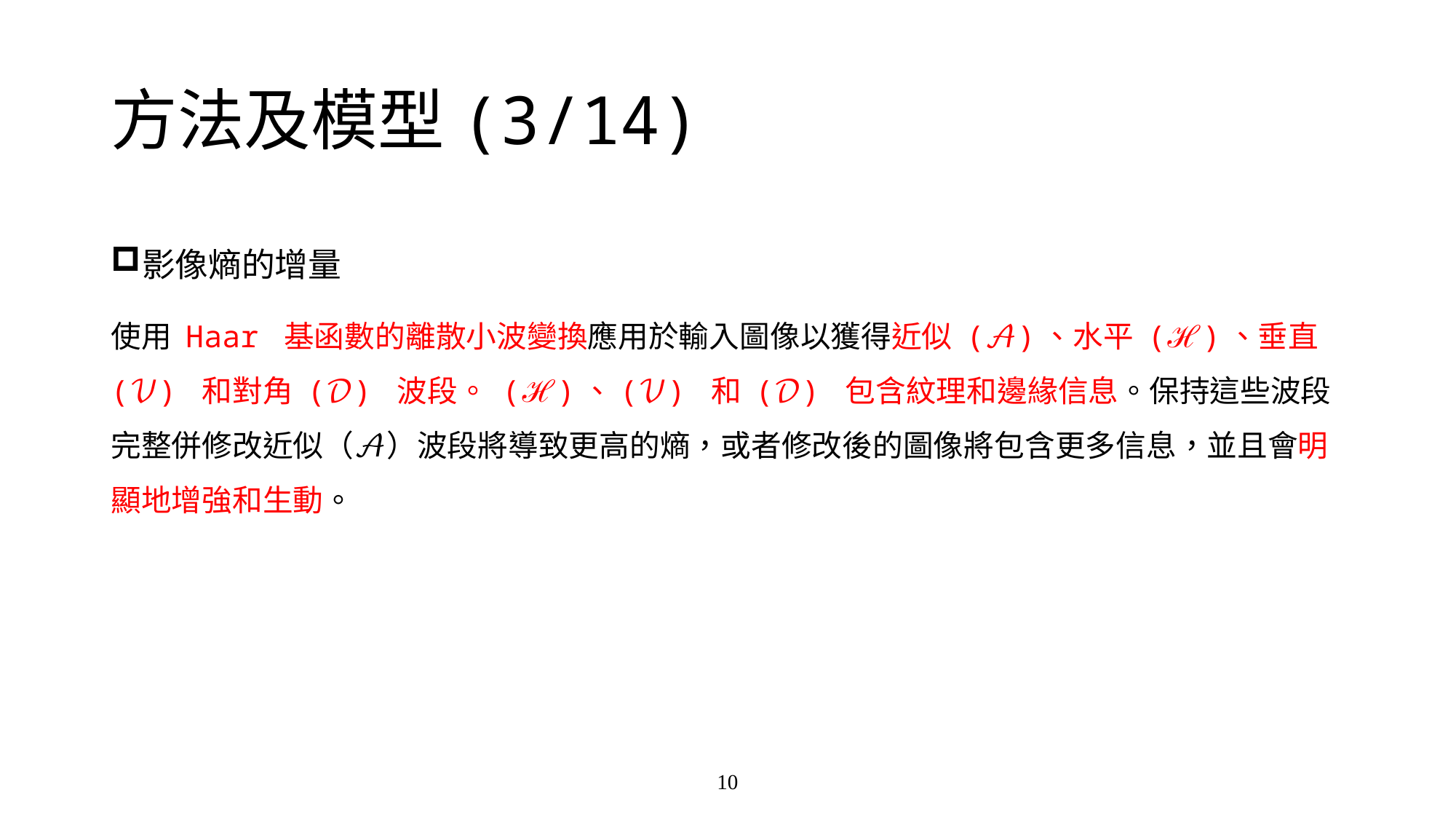

# 方法及模型(3/14)
影像熵的增量
使用 Haar 基函數的離散小波變換應用於輸入圖像以獲得近似 (𝒜)、水平 (ℋ)、垂直 (𝒱) 和對角 (𝒟) 波段。 (ℋ)、(𝒱) 和 (𝒟) 包含紋理和邊緣信息。保持這些波段完整併修改近似（𝒜）波段將導致更高的熵，或者修改後的圖像將包含更多信息，並且會明顯地增強和生動。
10